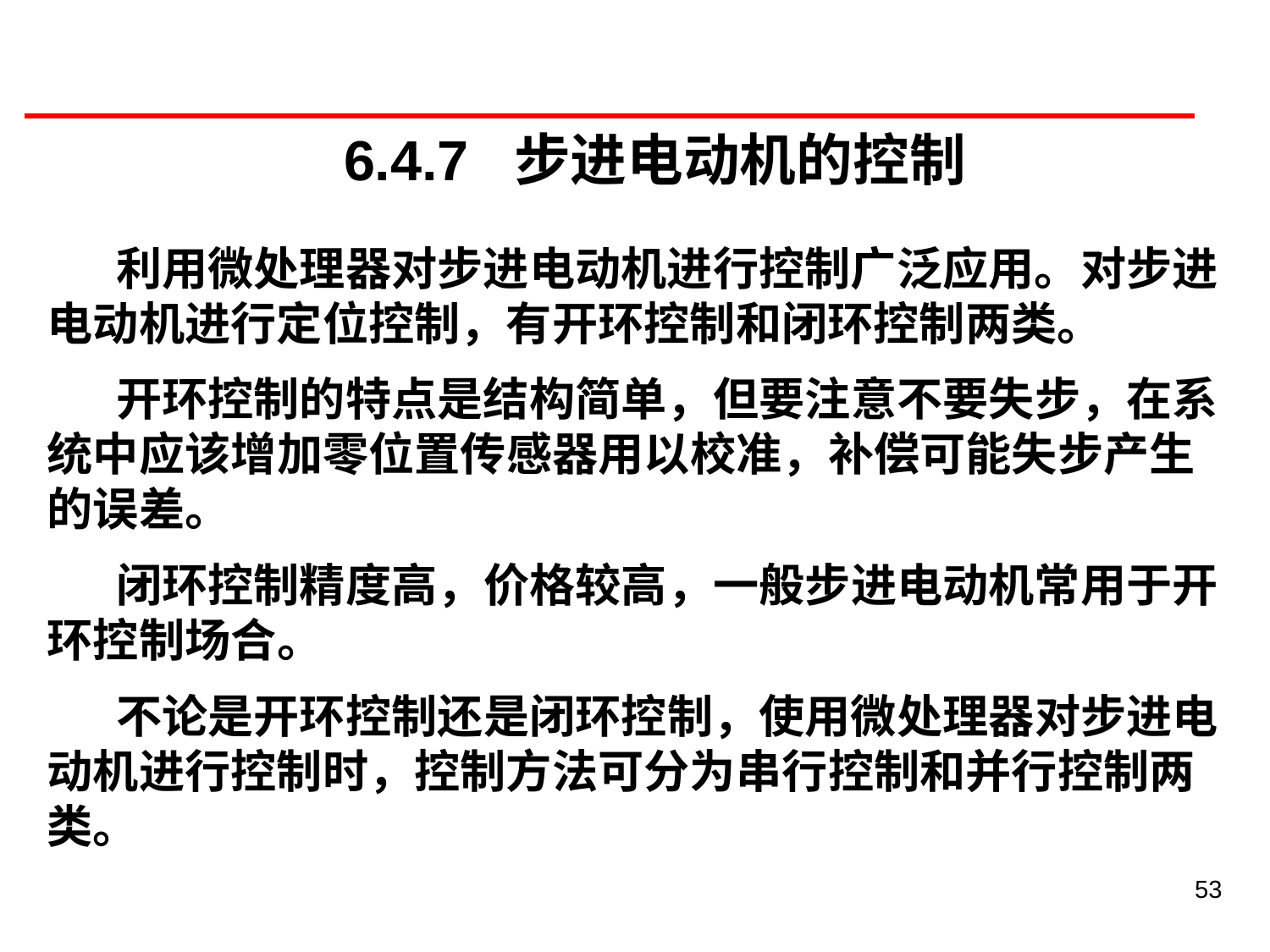

6.4.7  步进电动机的控制
  利用微处理器对步进电动机进行控制广泛应用。对步进电动机进行定位控制，有开环控制和闭环控制两类。
  开环控制的特点是结构简单，但要注意不要失步，在系统中应该增加零位置传感器用以校准，补偿可能失步产生的误差。
  闭环控制精度高，价格较高，一般步进电动机常用于开环控制场合。
  不论是开环控制还是闭环控制，使用微处理器对步进电动机进行控制时，控制方法可分为串行控制和并行控制两类。
53